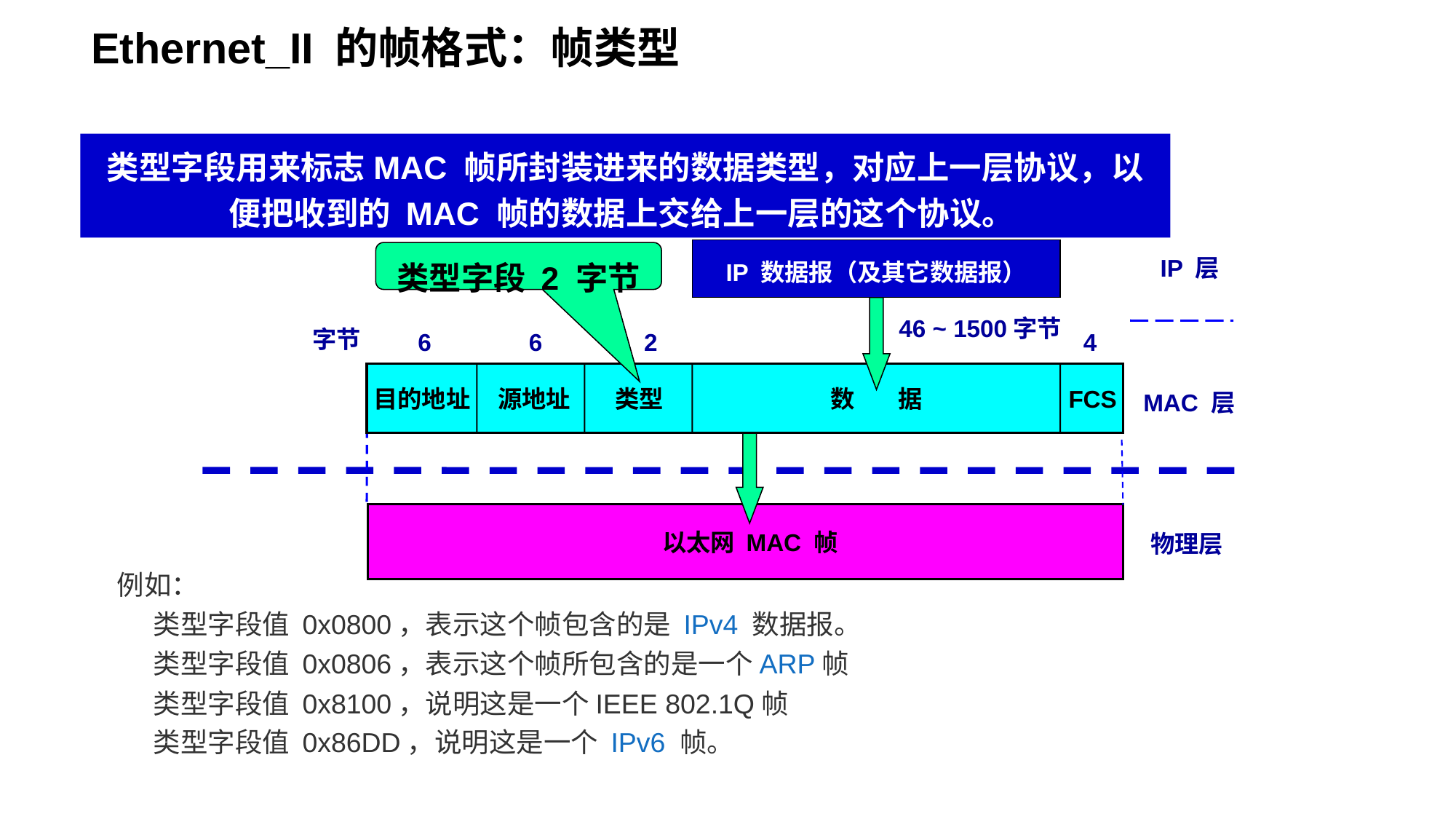

Ethernet_II 的帧格式：帧类型
类型字段用来标志MAC 帧所封装进来的数据类型，对应上一层协议，以便把收到的 MAC 帧的数据上交给上一层的这个协议。
IP 数据报（及其它数据报）

IP 层
类型字段 2 字节
46 ~ 1500字节
字节
6
6
2
4

目的地址
源地址
类型
数        据
FCS
MAC 层

以太网 MAC 帧
物理层
例如：
类型字段值 0x0800，表示这个帧包含的是 IPv4 数据报。
类型字段值 0x0806，表示这个帧所包含的是一个ARP帧
类型字段值 0x8100，说明这是一个IEEE 802.1Q帧
类型字段值 0x86DD，说明这是一个 IPv6 帧。